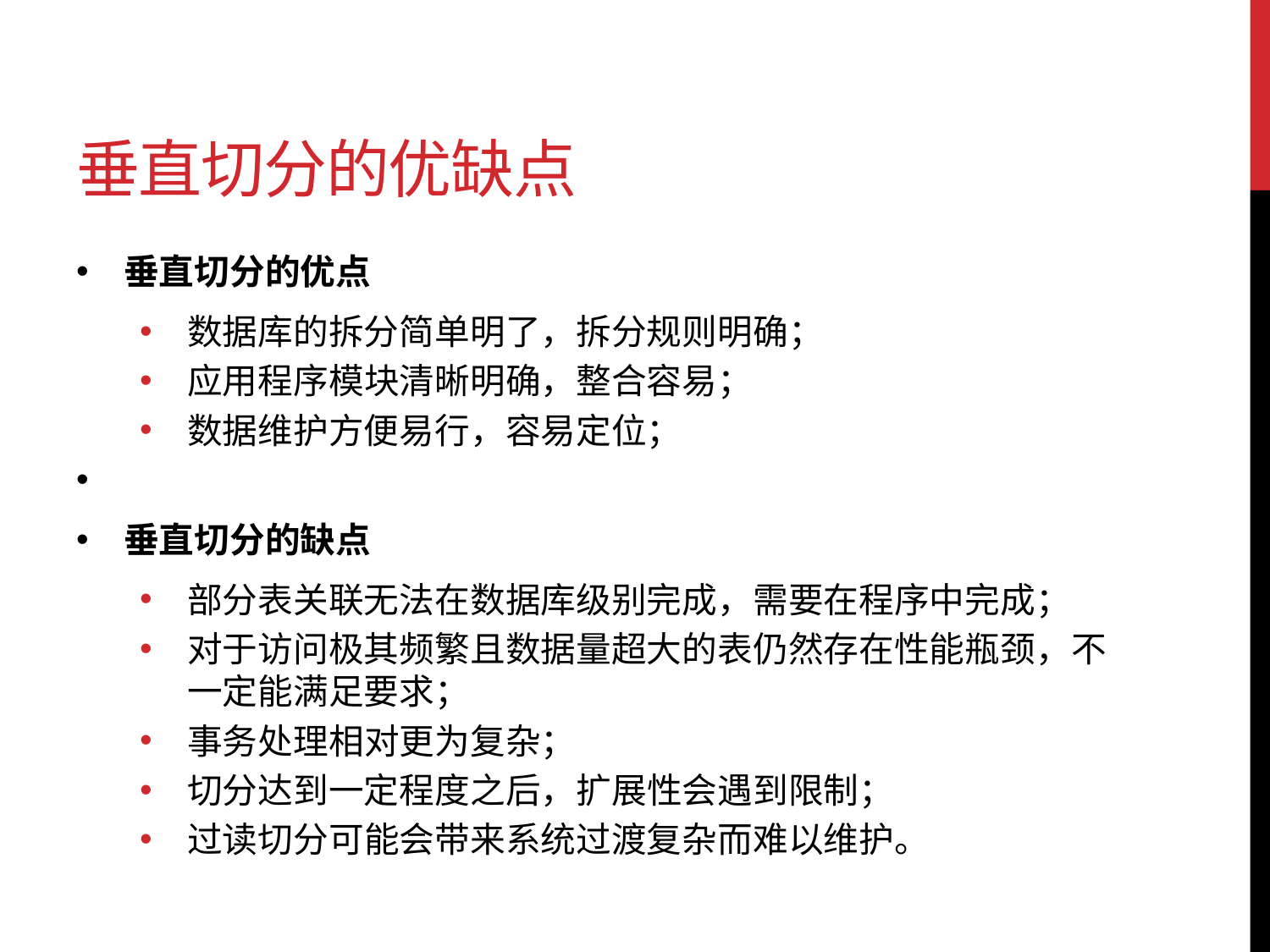

# 垂直切分的优缺点
垂直切分的优点
数据库的拆分简单明了，拆分规则明确；
应用程序模块清晰明确，整合容易；
数据维护方便易行，容易定位；

垂直切分的缺点
部分表关联无法在数据库级别完成，需要在程序中完成；
对于访问极其频繁且数据量超大的表仍然存在性能瓶颈，不一定能满足要求；
事务处理相对更为复杂；
切分达到一定程度之后，扩展性会遇到限制；
过读切分可能会带来系统过渡复杂而难以维护。